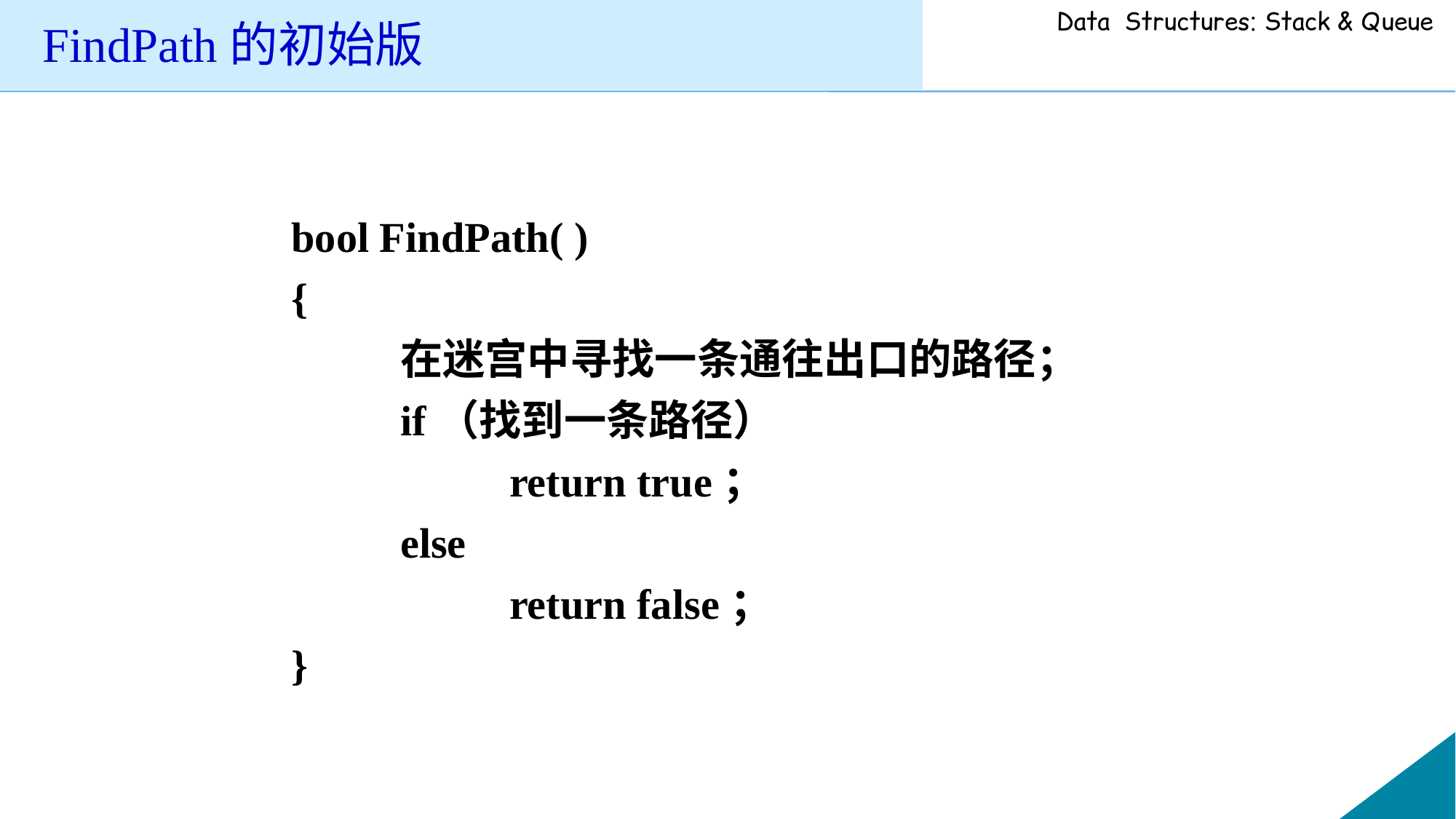

# FindPath的初始版
bool FindPath( )
{
	在迷宫中寻找一条通往出口的路径；
	if（找到一条路径）
		return true；
	else
		return false；
}